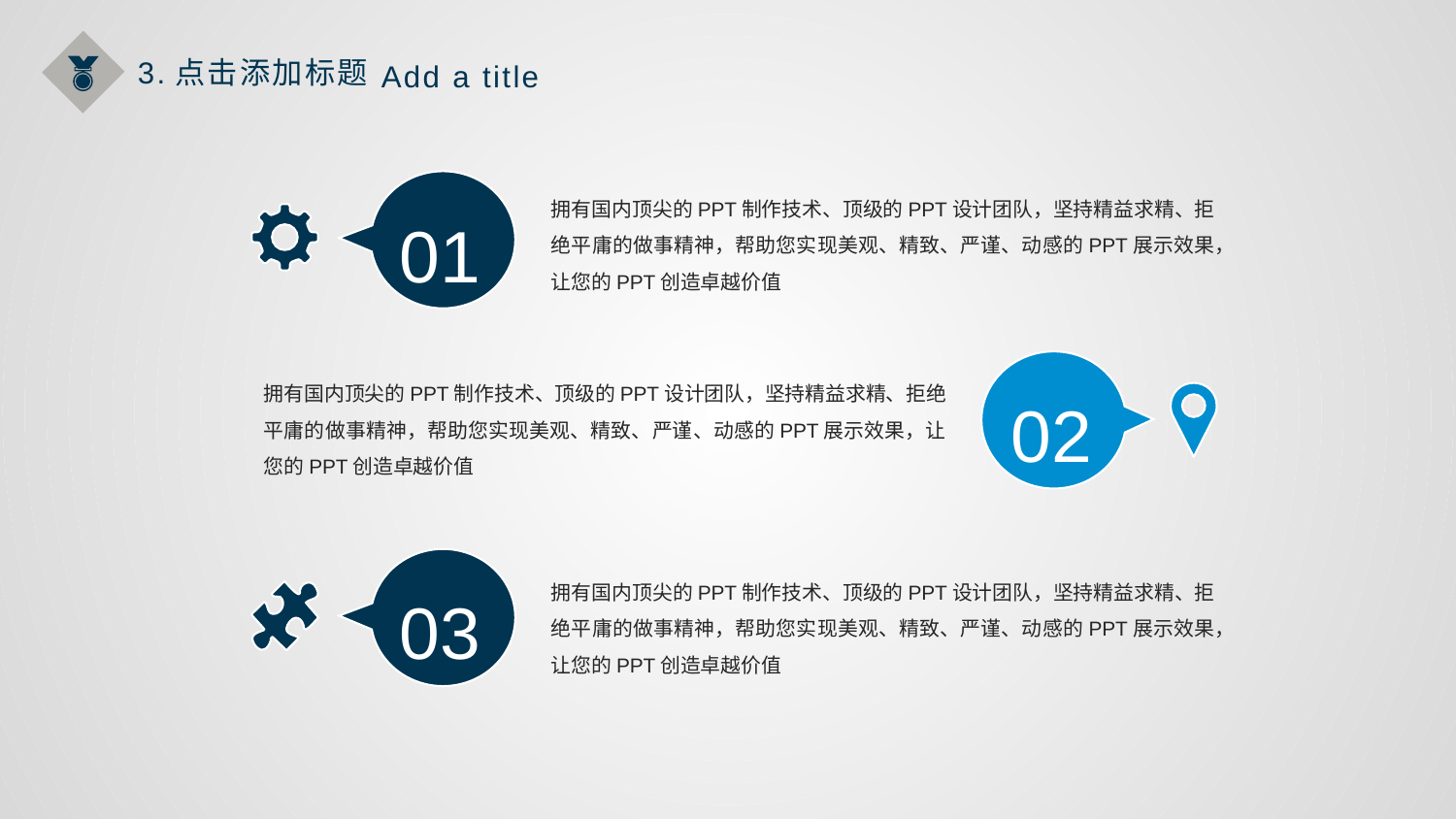

3.点击添加标题
Add a title
01

拥有国内顶尖的PPT制作技术、顶级的PPT设计团队，坚持精益求精、拒绝平庸的做事精神，帮助您实现美观、精致、严谨、动感的PPT展示效果，让您的PPT创造卓越价值

02

拥有国内顶尖的PPT制作技术、顶级的PPT设计团队，坚持精益求精、拒绝平庸的做事精神，帮助您实现美观、精致、严谨、动感的PPT展示效果，让您的PPT创造卓越价值

03

拥有国内顶尖的PPT制作技术、顶级的PPT设计团队，坚持精益求精、拒绝平庸的做事精神，帮助您实现美观、精致、严谨、动感的PPT展示效果，让您的PPT创造卓越价值